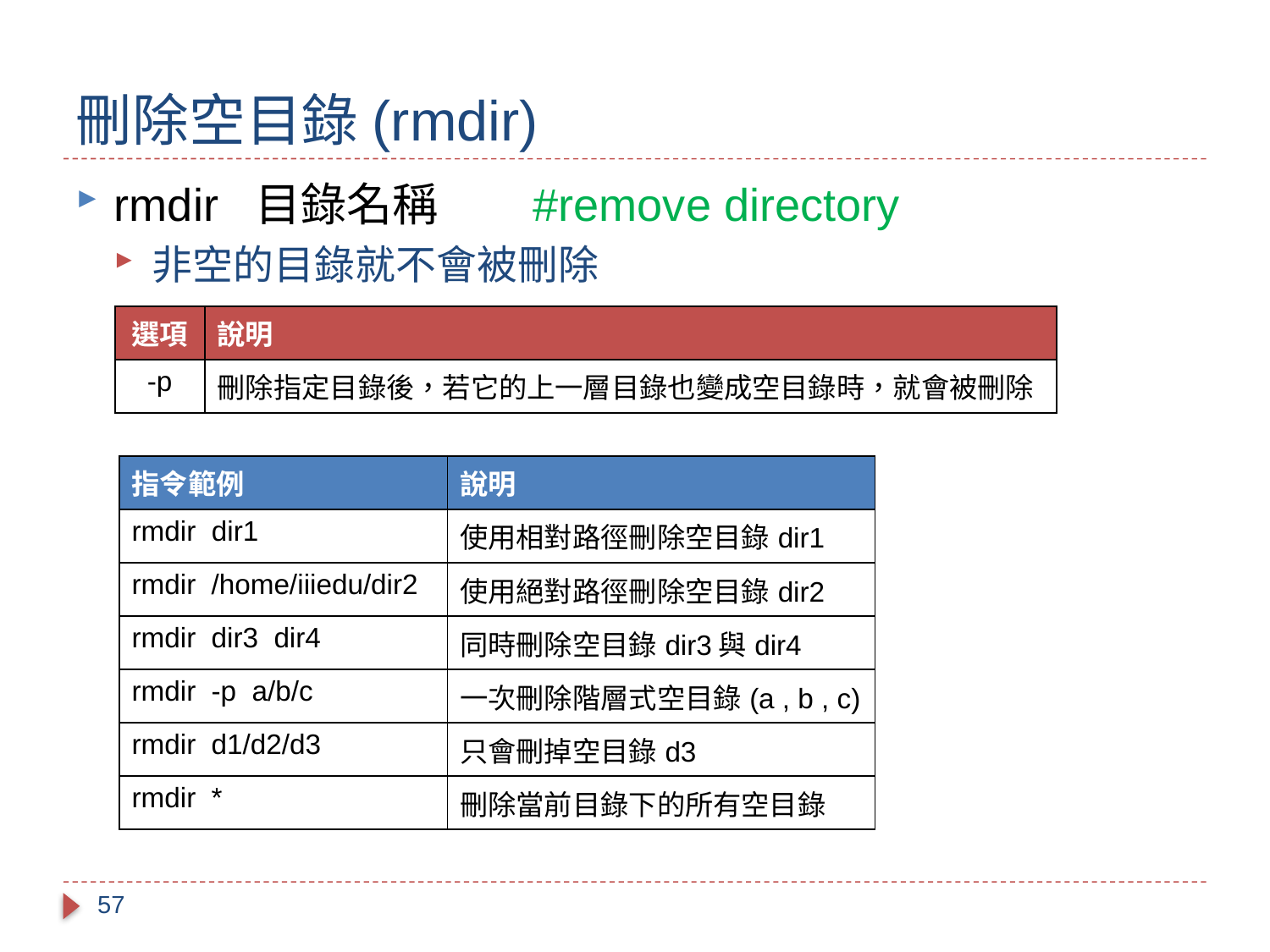

# 刪除空目錄(rmdir)
rmdir  目錄名稱        #remove directory
非空的目錄就不會被刪除
| 選項 | 說明 |
| --- | --- |
| -p | 刪除指定目錄後，若它的上一層目錄也變成空目錄時，就會被刪除 |
| 指令範例 | 說明 |
| --- | --- |
| rmdir dir1 | 使用相對路徑刪除空目錄dir1 |
| rmdir /home/iiiedu/dir2 | 使用絕對路徑刪除空目錄dir2 |
| rmdir dir3 dir4 | 同時刪除空目錄dir3與dir4 |
| rmdir -p a/b/c | 一次刪除階層式空目錄(a , b , c) |
| rmdir d1/d2/d3 | 只會刪掉空目錄d3 |
| rmdir \* | 刪除當前目錄下的所有空目錄 |
57